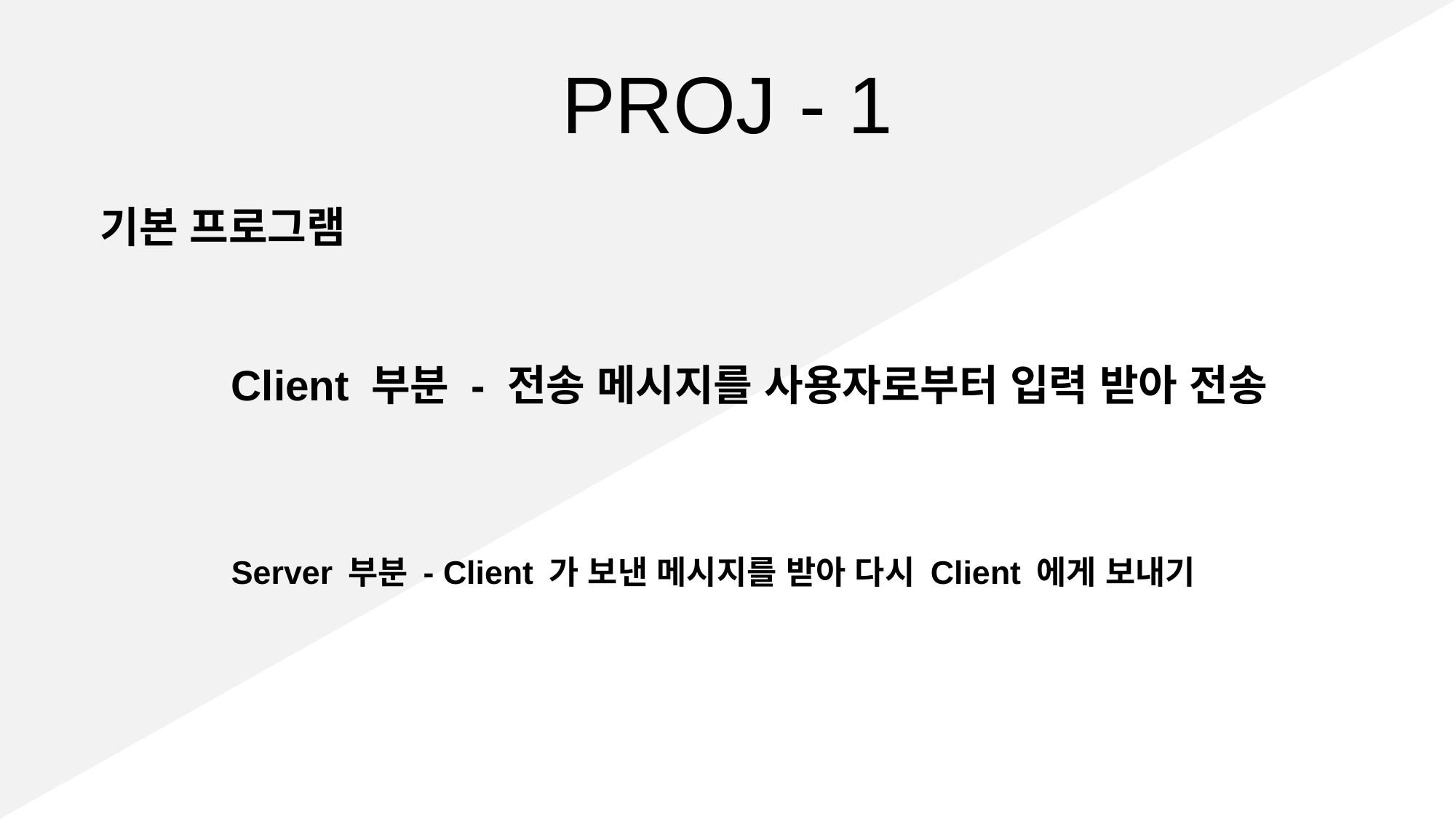

# PROJ - 1
기본 프로그램
Client 부분 - 전송 메시지를 사용자로부터 입력 받아 전송
Server 부분 - Client 가 보낸 메시지를 받아 다시 Client 에게 보내기